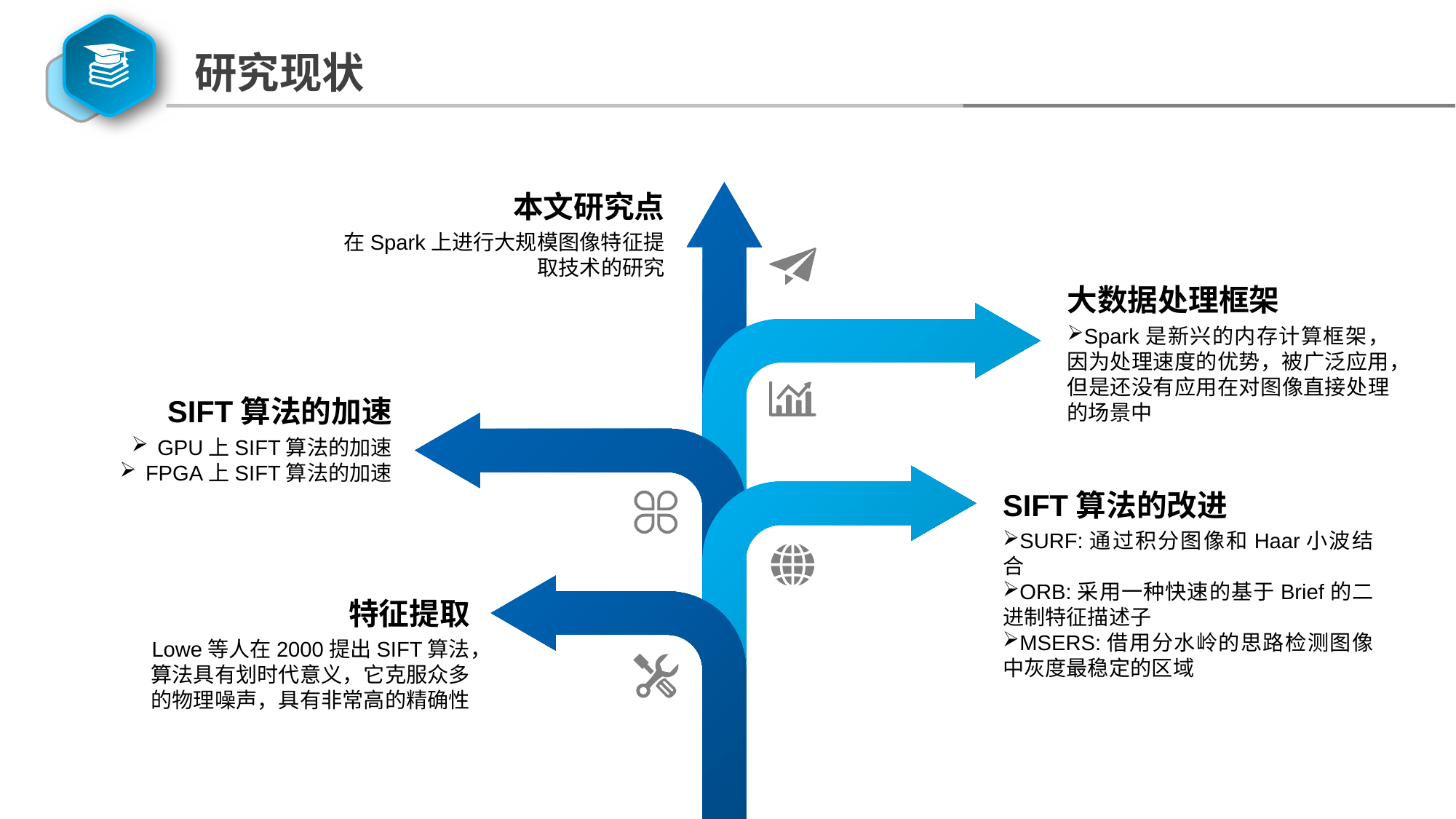

研究现状

本文研究点
在Spark上进行大规模图像特征提取技术的研究

大数据处理框架

Spark是新兴的内存计算框架，因为处理速度的优势，被广泛应用，但是还没有应用在对图像直接处理的场景中

SIFT算法的加速

GPU上SIFT算法的加速
FPGA上SIFT算法的加速

SIFT算法的改进

SURF:通过积分图像和Haar小波结合
ORB:采用一种快速的基于Brief的二进制特征描述子
MSERS:借用分水岭的思路检测图像中灰度最稳定的区域

特征提取
Lowe等人在2000提出SIFT算法，算法具有划时代意义，它克服众多的物理噪声，具有非常高的精确性